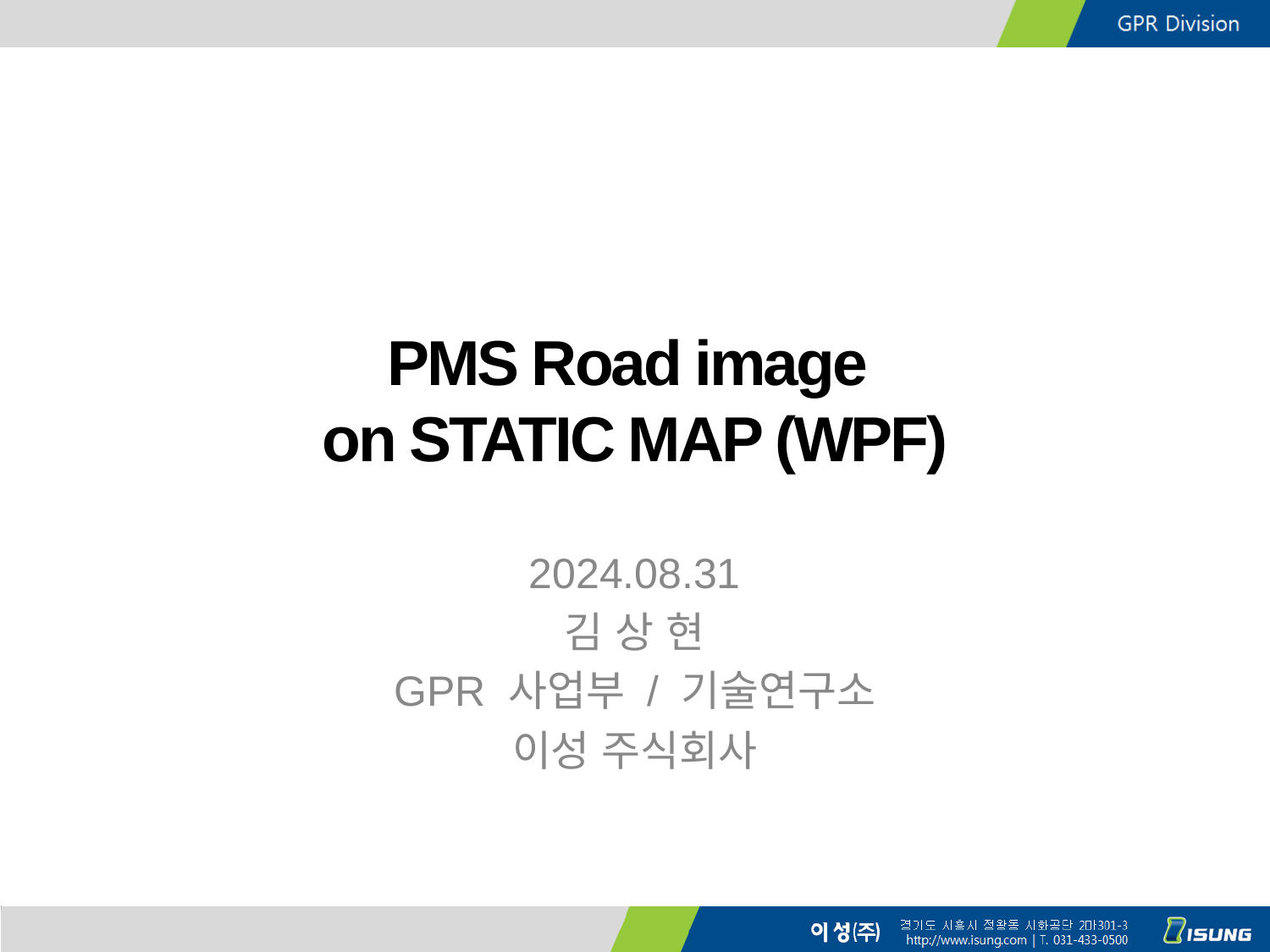

# PMS Road image on STATIC MAP (WPF)
2024.08.31
김 상 현
GPR 사업부 / 기술연구소
이성 주식회사